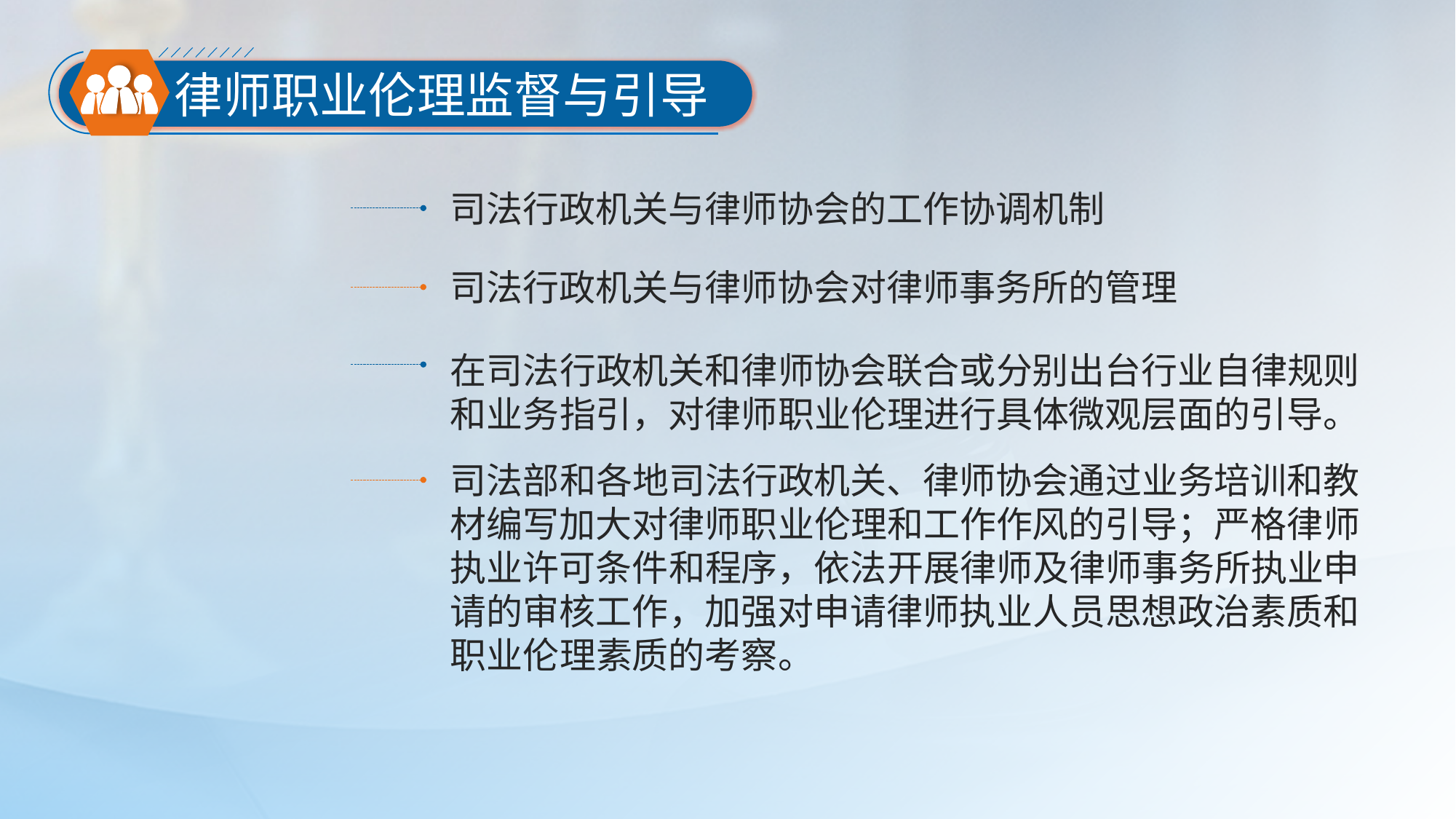

律师职业伦理监督与引导

司法行政机关与律师协会的工作协调机制
司法行政机关与律师协会对律师事务所的管理
在司法行政机关和律师协会联合或分别出台行业自律规则和业务指引，对律师职业伦理进行具体微观层面的引导。
司法部和各地司法行政机关、律师协会通过业务培训和教材编写加大对律师职业伦理和工作作风的引导；严格律师执业许可条件和程序，依法开展律师及律师事务所执业申请的审核工作，加强对申请律师执业人员思想政治素质和职业伦理素质的考察。